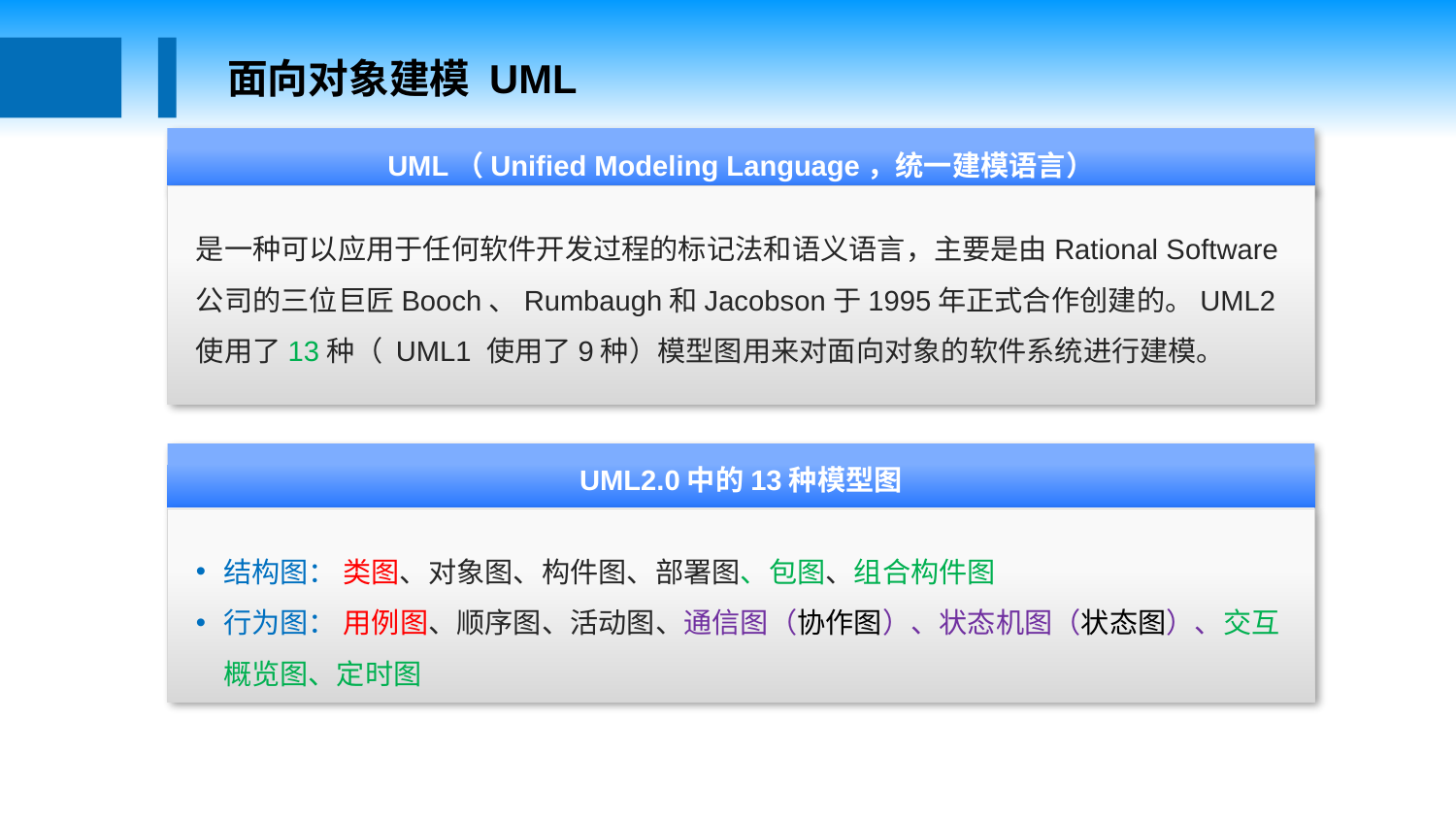

面向对象建模 UML
UML（Unified Modeling Language，统一建模语言）
是一种可以应用于任何软件开发过程的标记法和语义语言，主要是由Rational Software公司的三位巨匠Booch、Rumbaugh和Jacobson于1995年正式合作创建的。UML2 使用了13种（ UML1 使用了9种）模型图用来对面向对象的软件系统进行建模。
UML2.0中的13种模型图
结构图： 类图、对象图、构件图、部署图、包图、组合构件图
行为图： 用例图、顺序图、活动图、通信图（协作图）、状态机图（状态图）、交互概览图、定时图